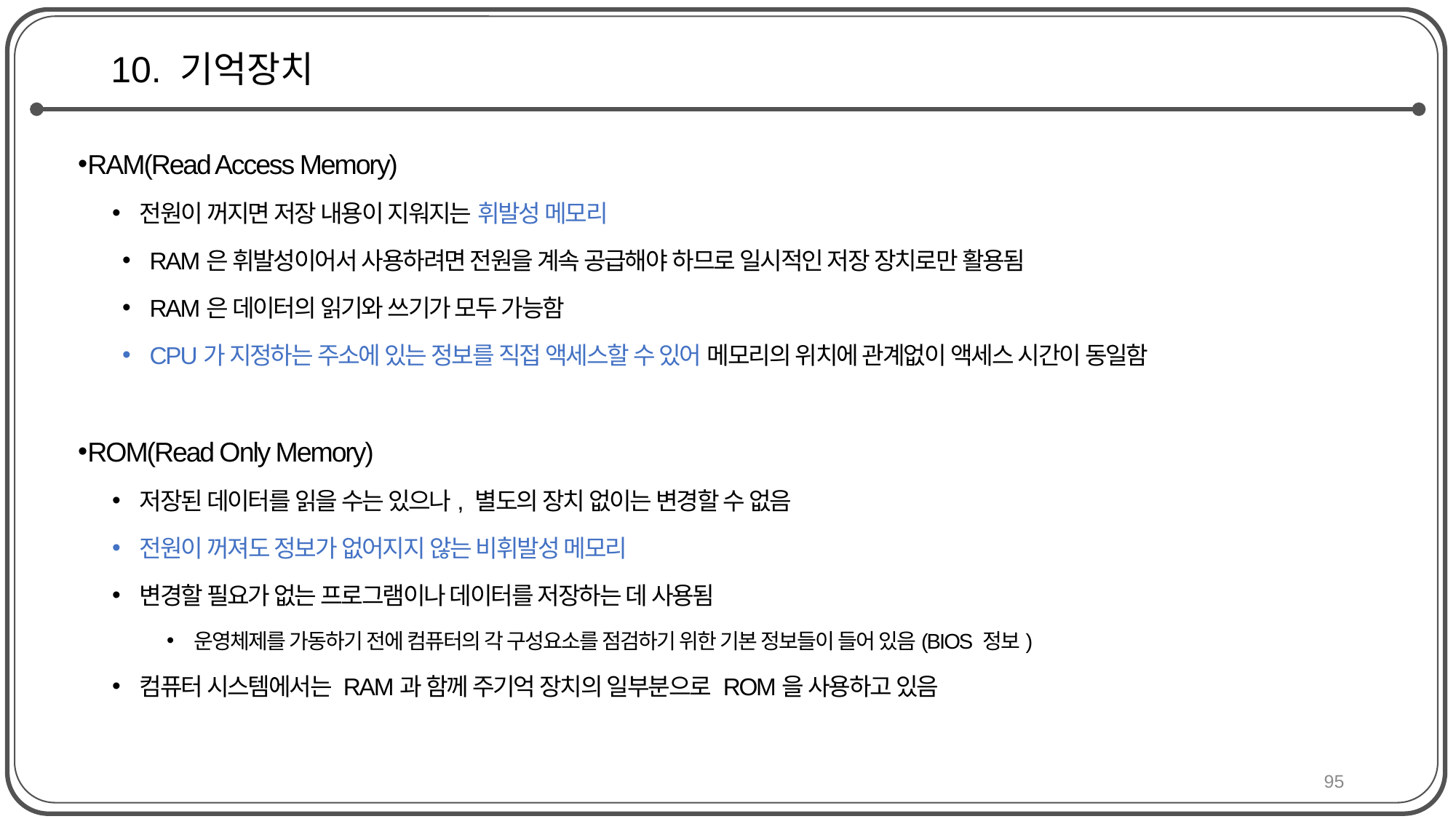

# 10. 기억장치
RAM(Read Access Memory)
전원이 꺼지면 저장 내용이 지워지는 휘발성 메모리
RAM은 휘발성이어서 사용하려면 전원을 계속 공급해야 하므로 일시적인 저장 장치로만 활용됨
RAM은 데이터의 읽기와 쓰기가 모두 가능함
CPU가 지정하는 주소에 있는 정보를 직접 액세스할 수 있어 메모리의 위치에 관계없이 액세스 시간이 동일함

ROM(Read Only Memory)
저장된 데이터를 읽을 수는 있으나, 별도의 장치 없이는 변경할 수 없음
전원이 꺼져도 정보가 없어지지 않는 비휘발성 메모리
변경할 필요가 없는 프로그램이나 데이터를 저장하는 데 사용됨
운영체제를 가동하기 전에 컴퓨터의 각 구성요소를 점검하기 위한 기본 정보들이 들어 있음(BIOS 정보)
컴퓨터 시스템에서는 RAM과 함께 주기억 장치의 일부분으로 ROM을 사용하고 있음

95